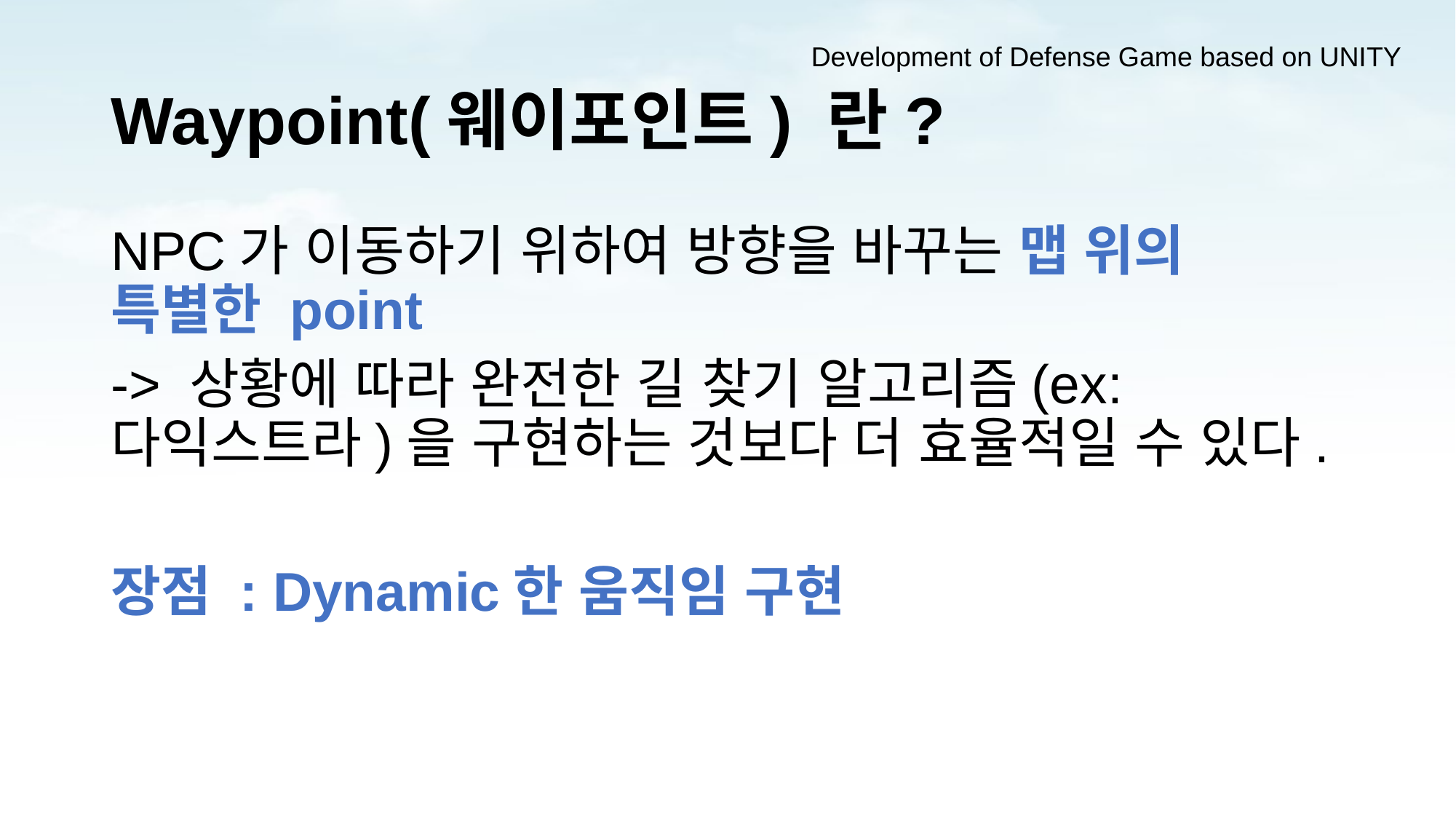

Development of Defense Game based on UNITY
# Waypoint(웨이포인트) 란?
NPC가 이동하기 위하여 방향을 바꾸는 맵 위의 특별한 point
-> 상황에 따라 완전한 길 찾기 알고리즘(ex:다익스트라)을 구현하는 것보다 더 효율적일 수 있다.

장점 : Dynamic한 움직임 구현